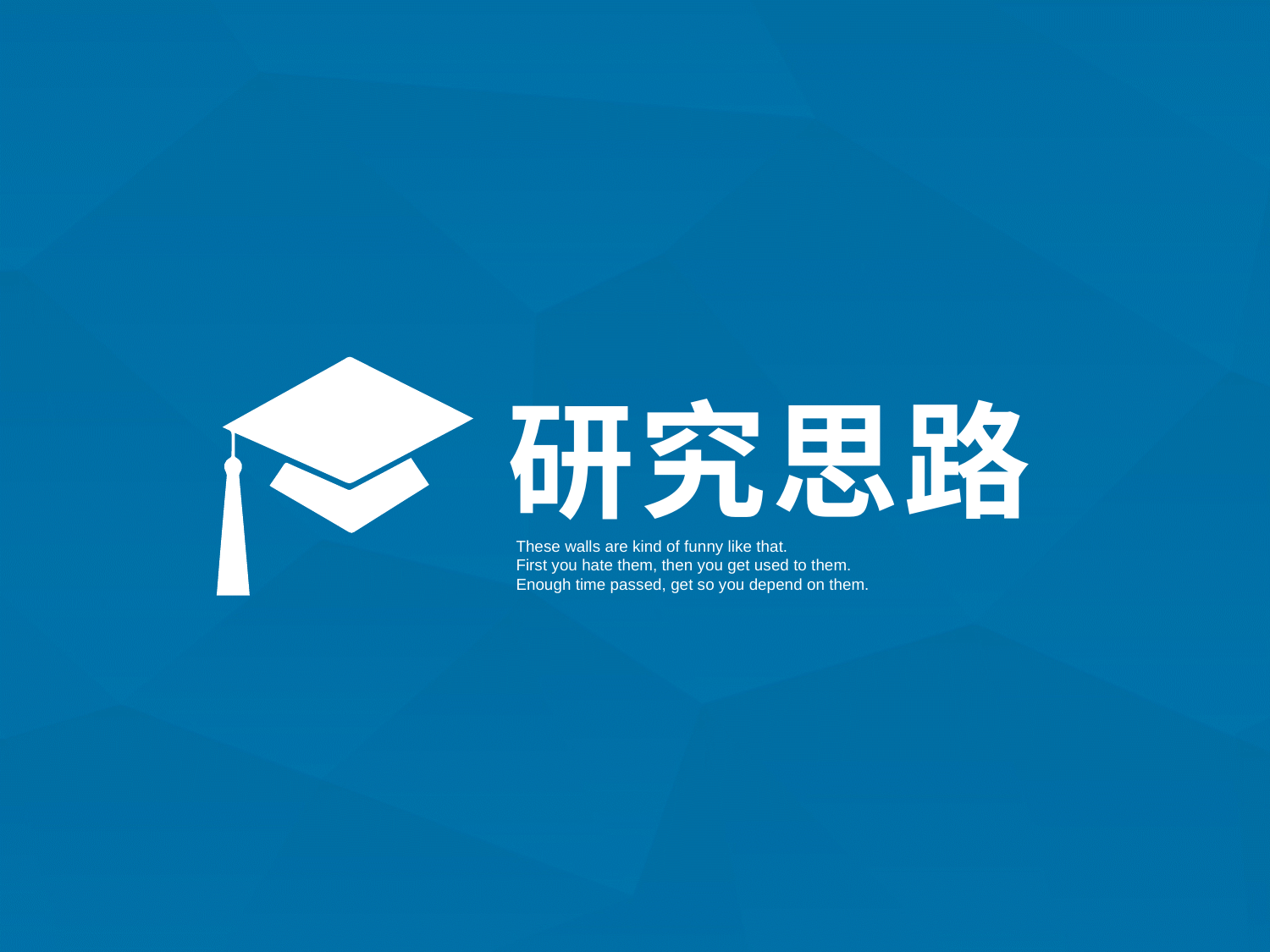

研究思路
These walls are kind of funny like that.
First you hate them, then you get used to them.
Enough time passed, get so you depend on them.